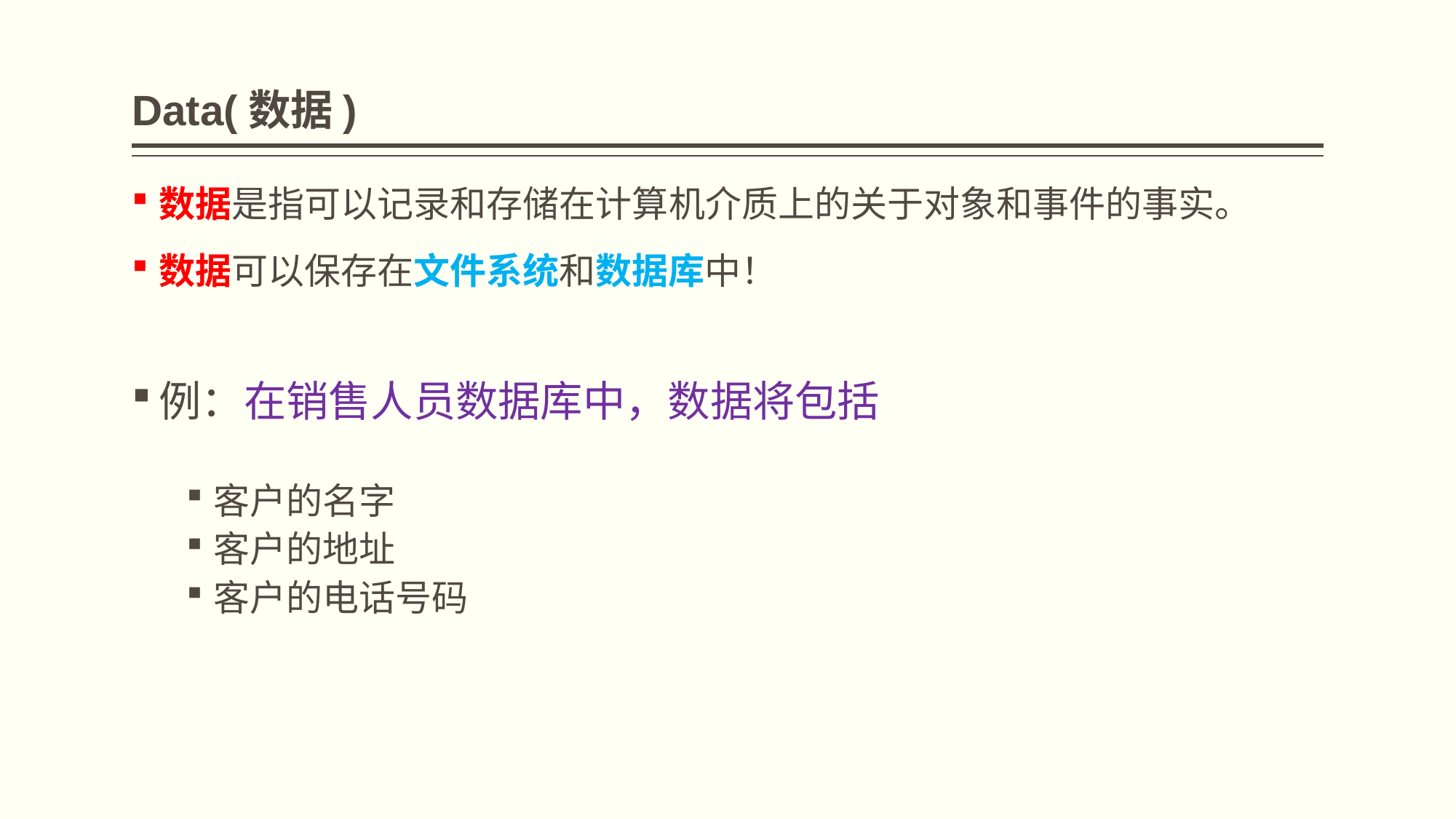

# Data(数据)
数据是指可以记录和存储在计算机介质上的关于对象和事件的事实。
数据可以保存在文件系统和数据库中！

例：在销售人员数据库中，数据将包括

客户的名字
客户的地址
客户的电话号码